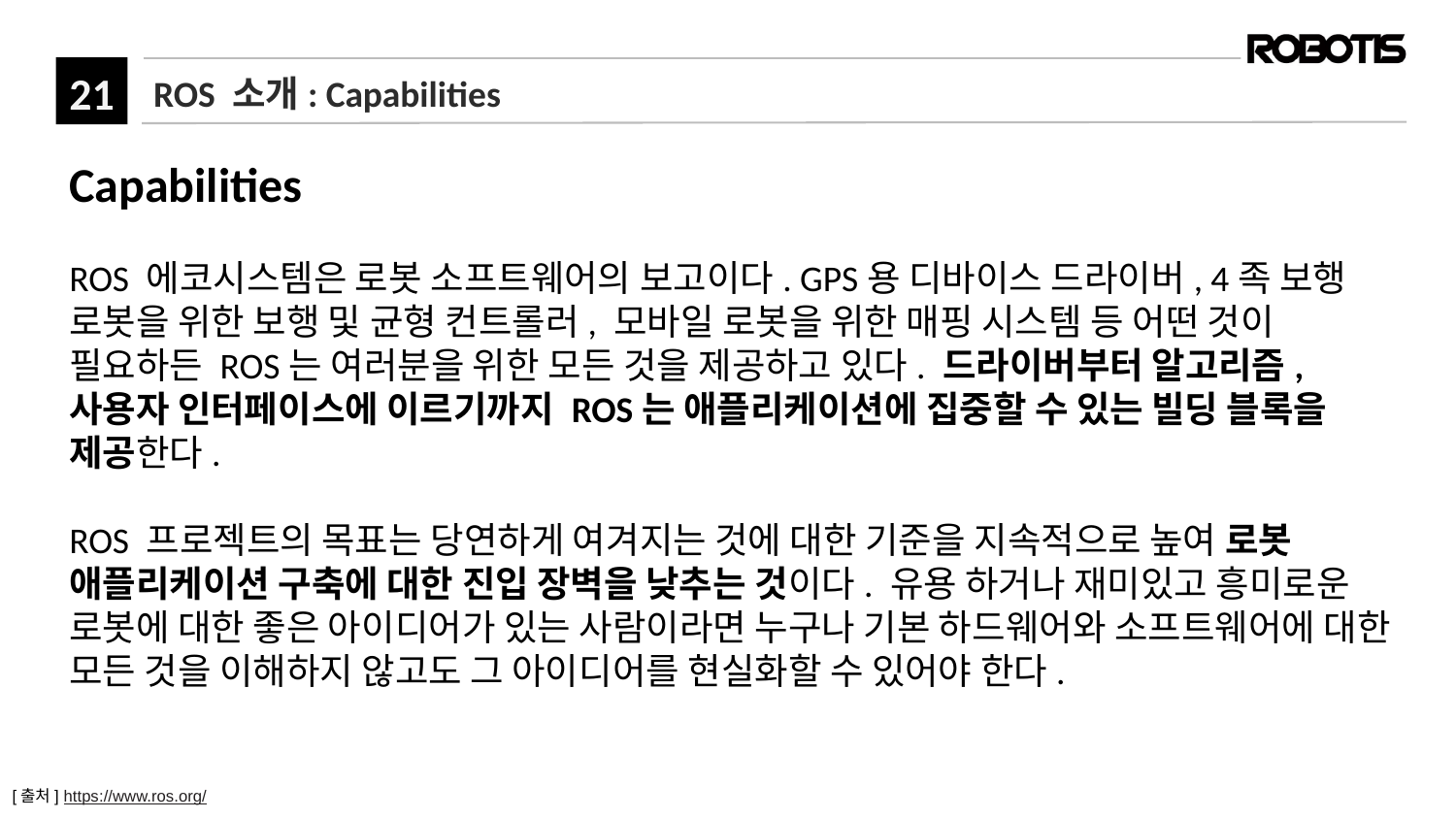

# ROS 소개: Capabilities
Capabilities

ROS 에코시스템은 로봇 소프트웨어의 보고이다. GPS용 디바이스 드라이버, 4족 보행 로봇을 위한 보행 및 균형 컨트롤러, 모바일 로봇을 위한 매핑 시스템 등 어떤 것이 필요하든 ROS는 여러분을 위한 모든 것을 제공하고 있다. 드라이버부터 알고리즘, 사용자 인터페이스에 이르기까지 ROS는 애플리케이션에 집중할 수 있는 빌딩 블록을 제공한다.

ROS 프로젝트의 목표는 당연하게 여겨지는 것에 대한 기준을 지속적으로 높여 로봇 애플리케이션 구축에 대한 진입 장벽을 낮추는 것이다. 유용 하거나 재미있고 흥미로운 로봇에 대한 좋은 아이디어가 있는 사람이라면 누구나 기본 하드웨어와 소프트웨어에 대한 모든 것을 이해하지 않고도 그 아이디어를 현실화할 수 있어야 한다.

[출처] https://www.ros.org/